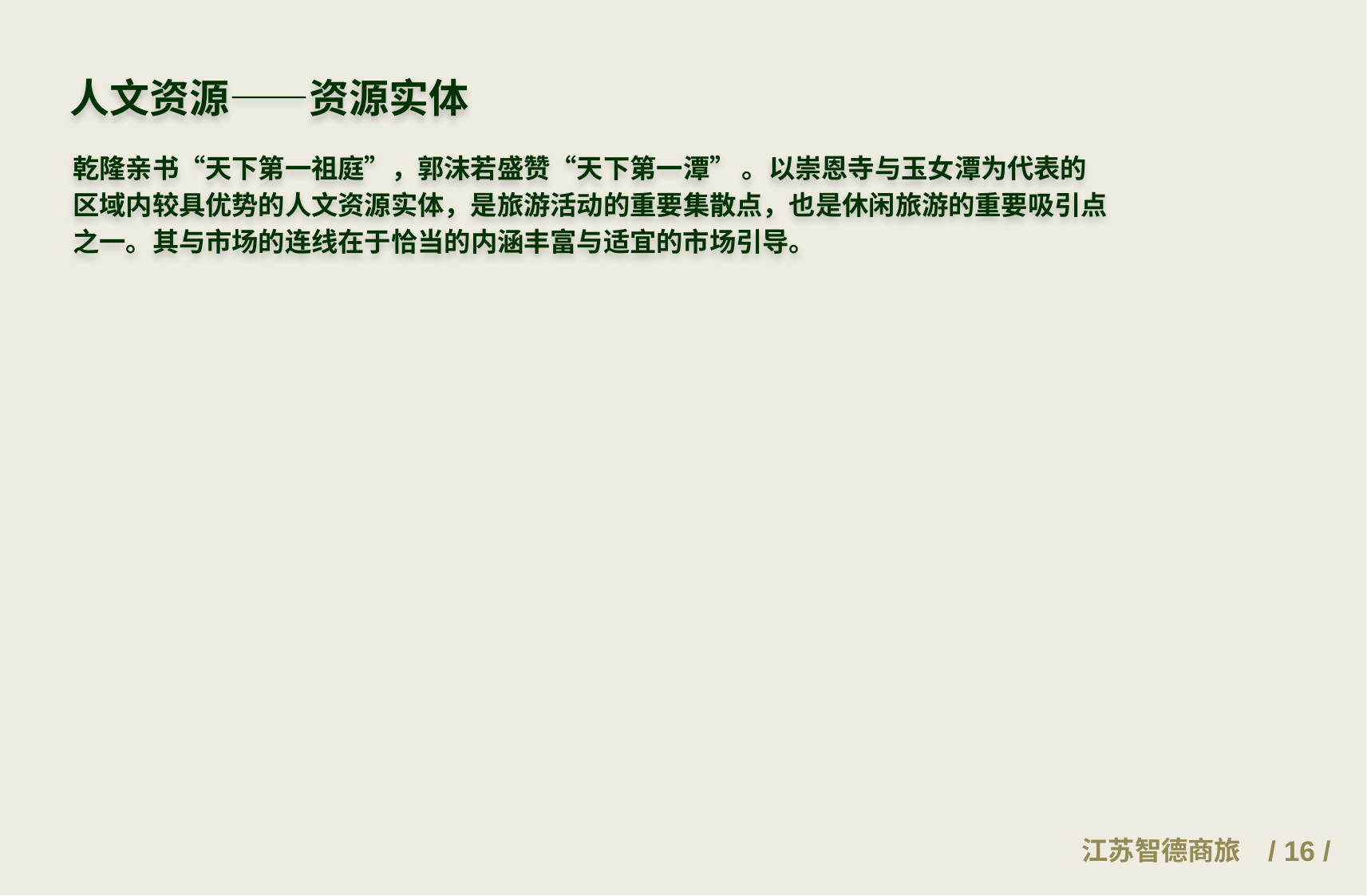

人文资源——资源实体
乾隆亲书“天下第一祖庭”，郭沫若盛赞“天下第一潭” 。以崇恩寺与玉女潭为代表的区域内较具优势的人文资源实体，是旅游活动的重要集散点，也是休闲旅游的重要吸引点之一。其与市场的连线在于恰当的内涵丰富与适宜的市场引导。